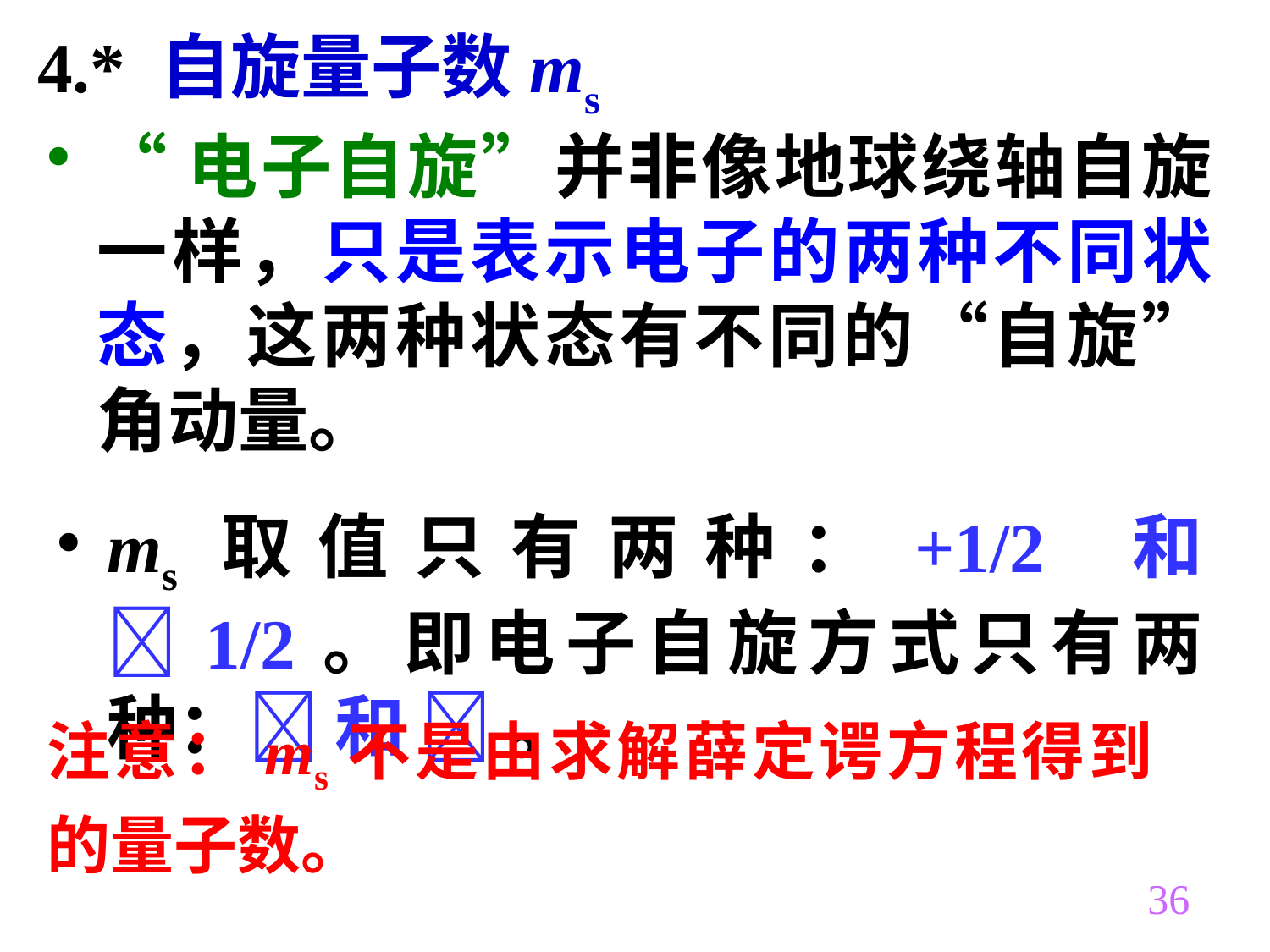

4.* 自旋量子数ms
“电子自旋”并非像地球绕轴自旋一样，只是表示电子的两种不同状态，这两种状态有不同的“自旋”角动量。
ms取值只有两种：+1/2 和 −1/2。即电子自旋方式只有两种：↑ 和 ↓ 。
注意：ms不是由求解薛定谔方程得到的量子数。